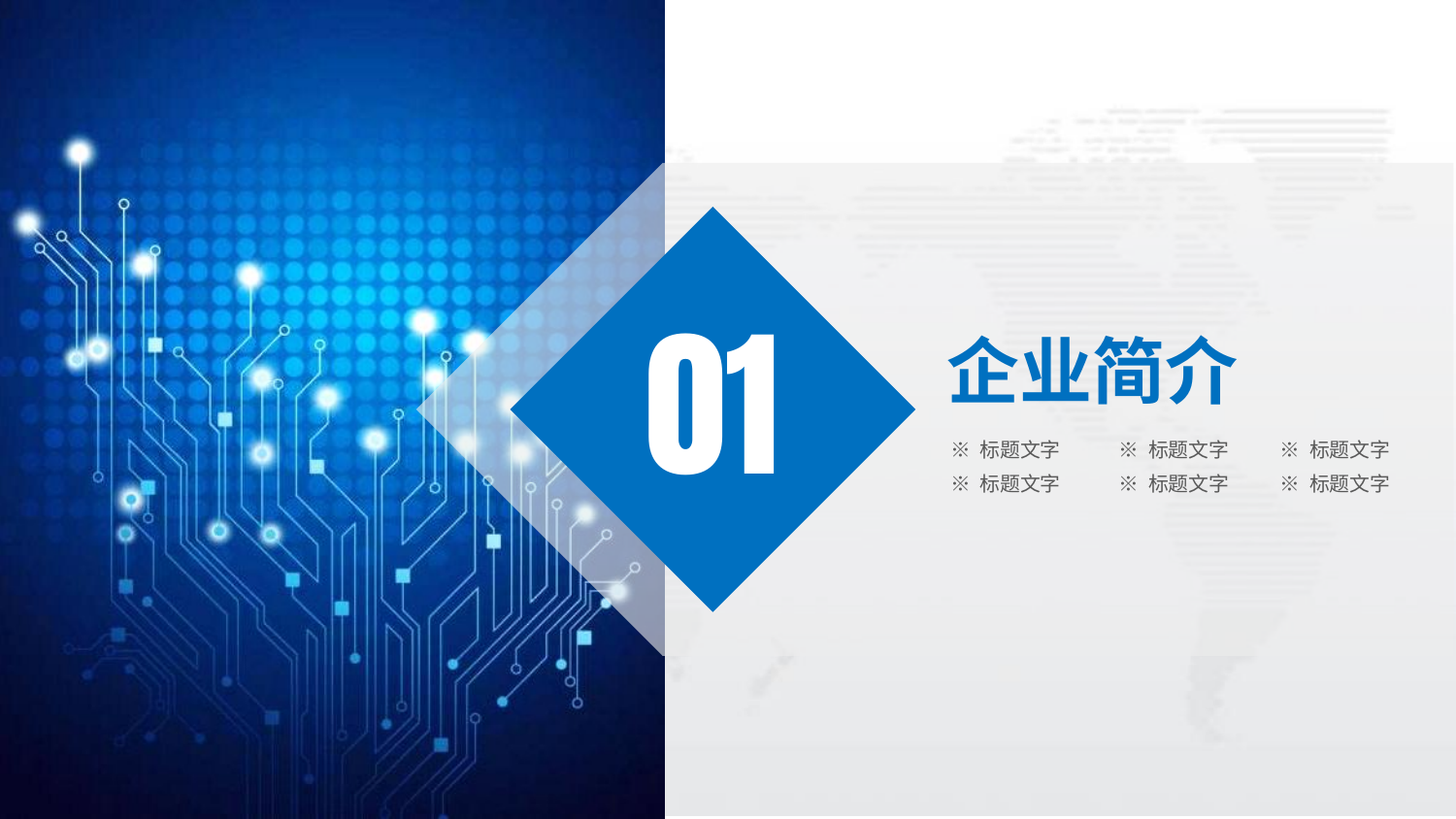

01
企业简介
※ 标题文字
※ 标题文字
※ 标题文字
※ 标题文字
※ 标题文字
※ 标题文字